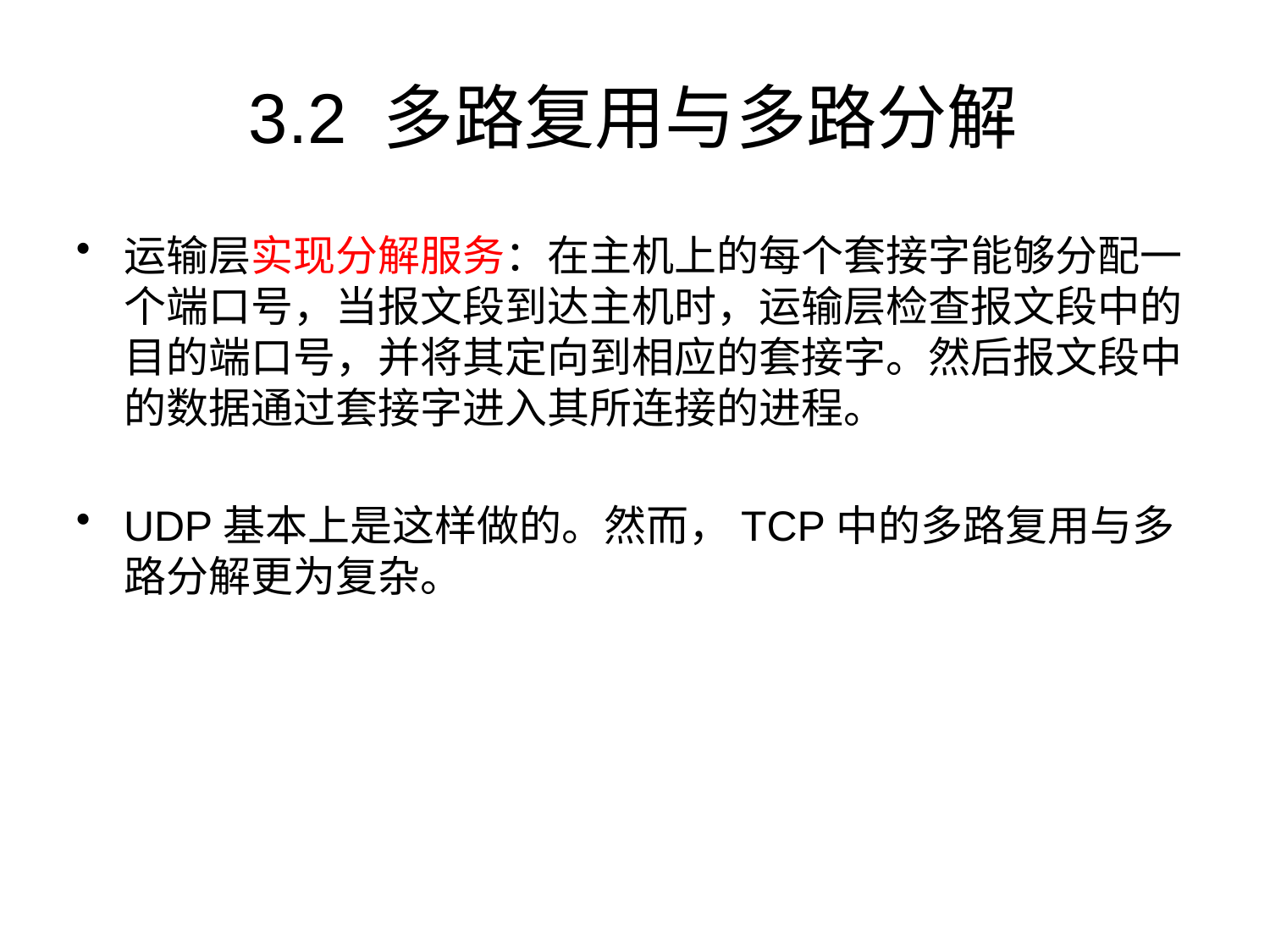

# 3.2 多路复用与多路分解
运输层实现分解服务：在主机上的每个套接字能够分配一个端口号，当报文段到达主机时，运输层检查报文段中的目的端口号，并将其定向到相应的套接字。然后报文段中的数据通过套接字进入其所连接的进程。

UDP基本上是这样做的。然而，TCP中的多路复用与多路分解更为复杂。